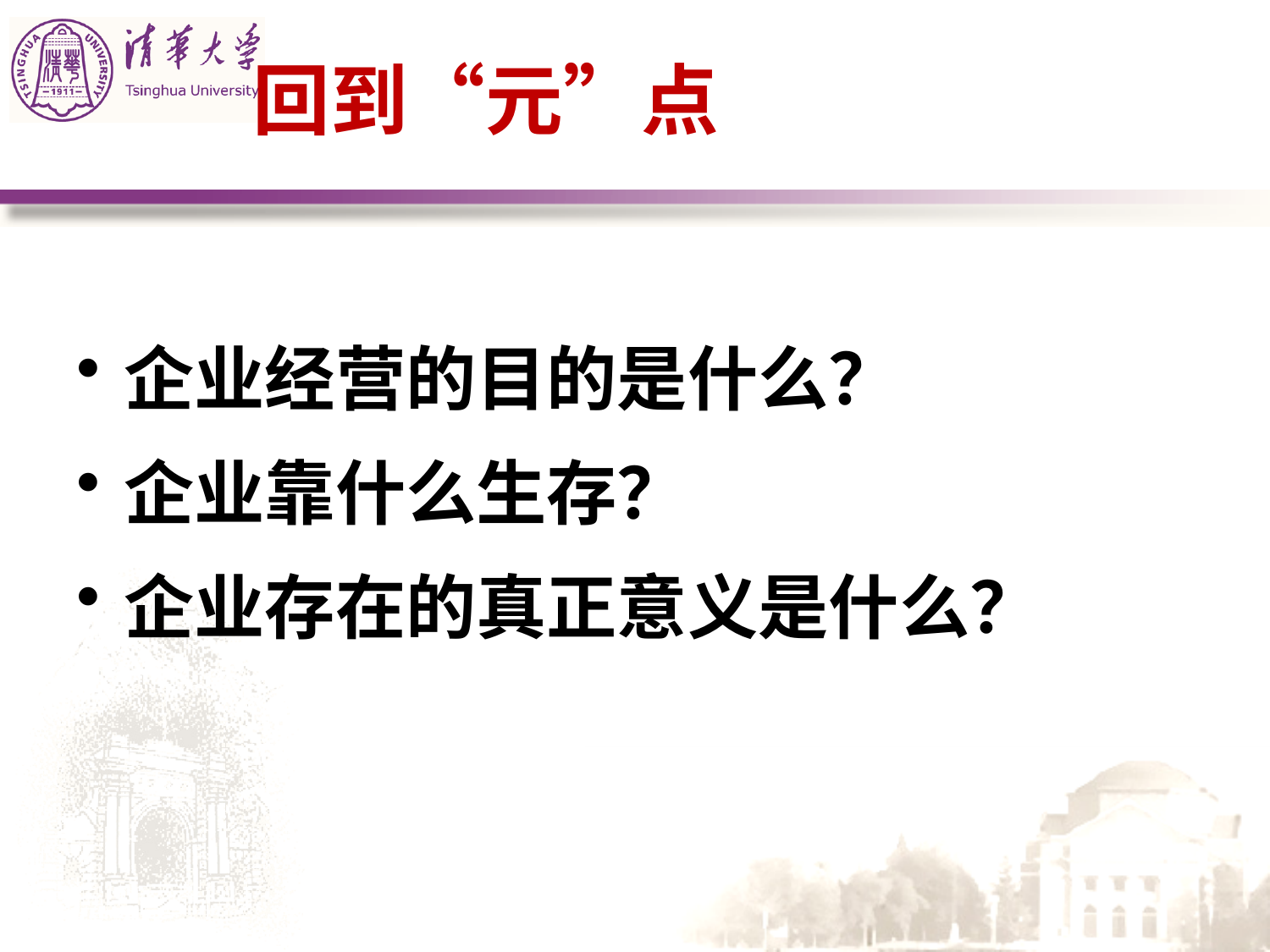

# 回到“元”点

企业经营的目的是什么？
企业靠什么生存？
企业存在的真正意义是什么？